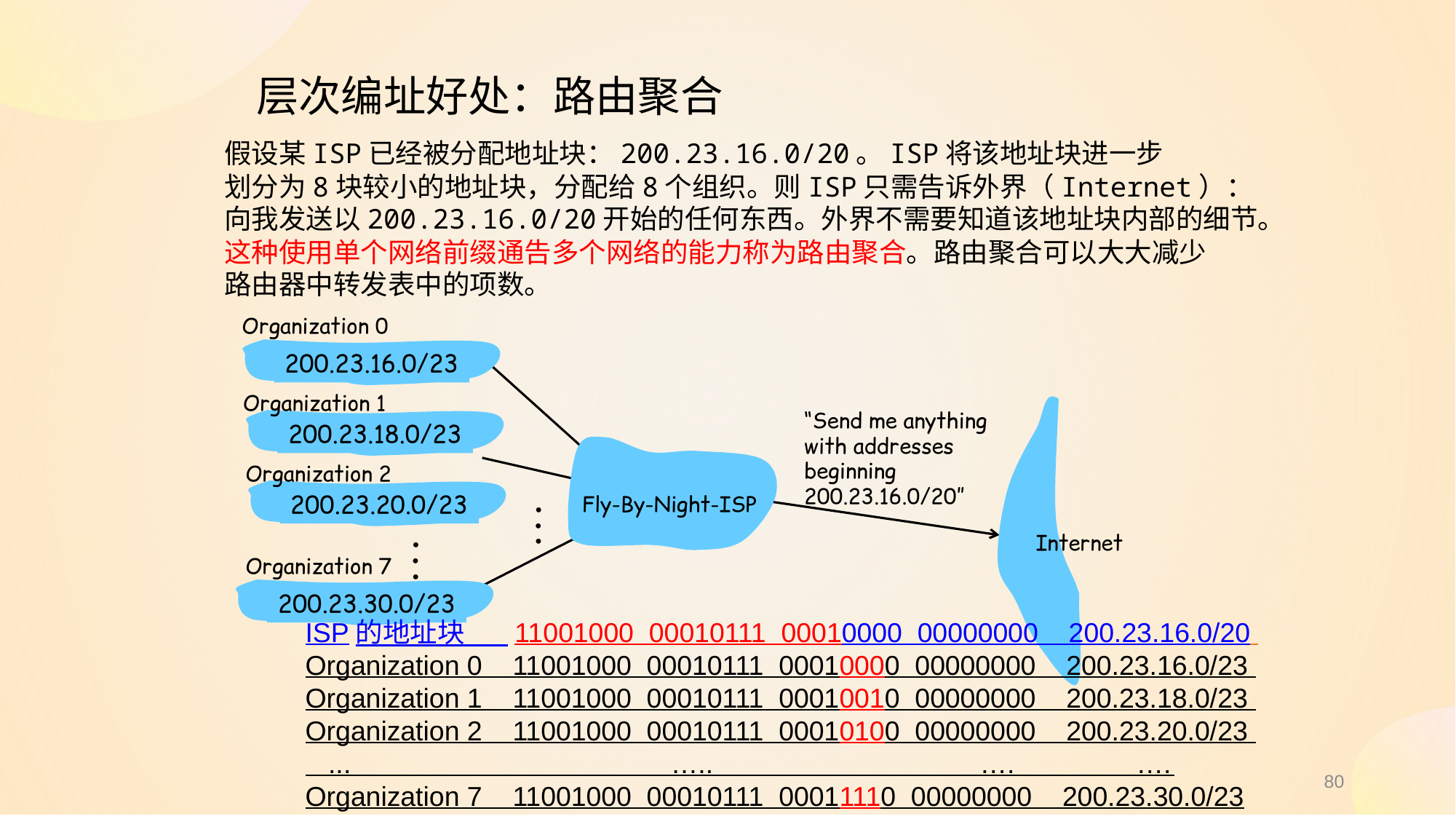

# 层次编址好处：路由聚合
假设某ISP已经被分配地址块：200.23.16.0/20。ISP将该地址块进一步
划分为8块较小的地址块，分配给8个组织。则ISP只需告诉外界（Internet）：
向我发送以200.23.16.0/20开始的任何东西。外界不需要知道该地址块内部的细节。
这种使用单个网络前缀通告多个网络的能力称为路由聚合。路由聚合可以大大减少
路由器中转发表中的项数。
Organization 0

200.23.16.0/23

Organization 1

“Send me anything
with addresses
beginning
200.23.16.0/20”

200.23.18.0/23

Organization 2

.
.
.

200.23.20.0/23
Fly-By-Night-ISP

.
.
.
Internet

Organization 7

200.23.30.0/23
ISP的地址块       11001000  00010111  00010000  00000000    200.23.16.0/20
Organization 0    11001000  00010111  00010000  00000000    200.23.16.0/23
Organization 1    11001000  00010111  00010010  00000000    200.23.18.0/23
Organization 2    11001000  00010111  00010100  00000000    200.23.20.0/23
   ...                                          …..                                   ….                ….
Organization 7    11001000  00010111  00011110  00000000    200.23.30.0/23
80